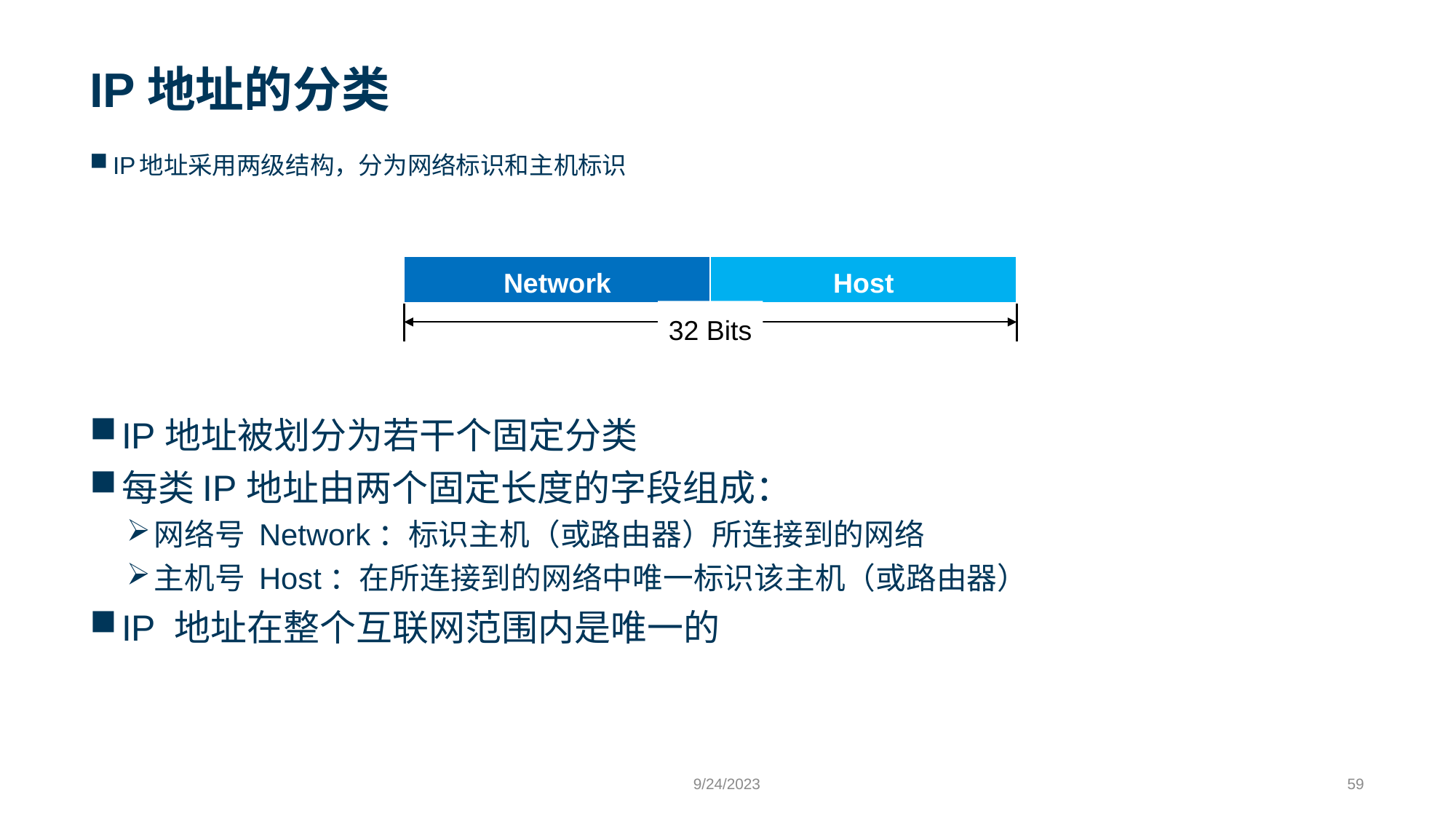

# IP地址的分类
IP地址采用两级结构，分为网络标识和主机标识
| Network | Host |
| --- | --- |
32 Bits
IP地址被划分为若干个固定分类
每类IP地址由两个固定长度的字段组成：
网络号 Network：标识主机（或路由器）所连接到的网络
主机号 Host：在所连接到的网络中唯一标识该主机（或路由器）
IP 地址在整个互联网范围内是唯一的

9/24/2023
59